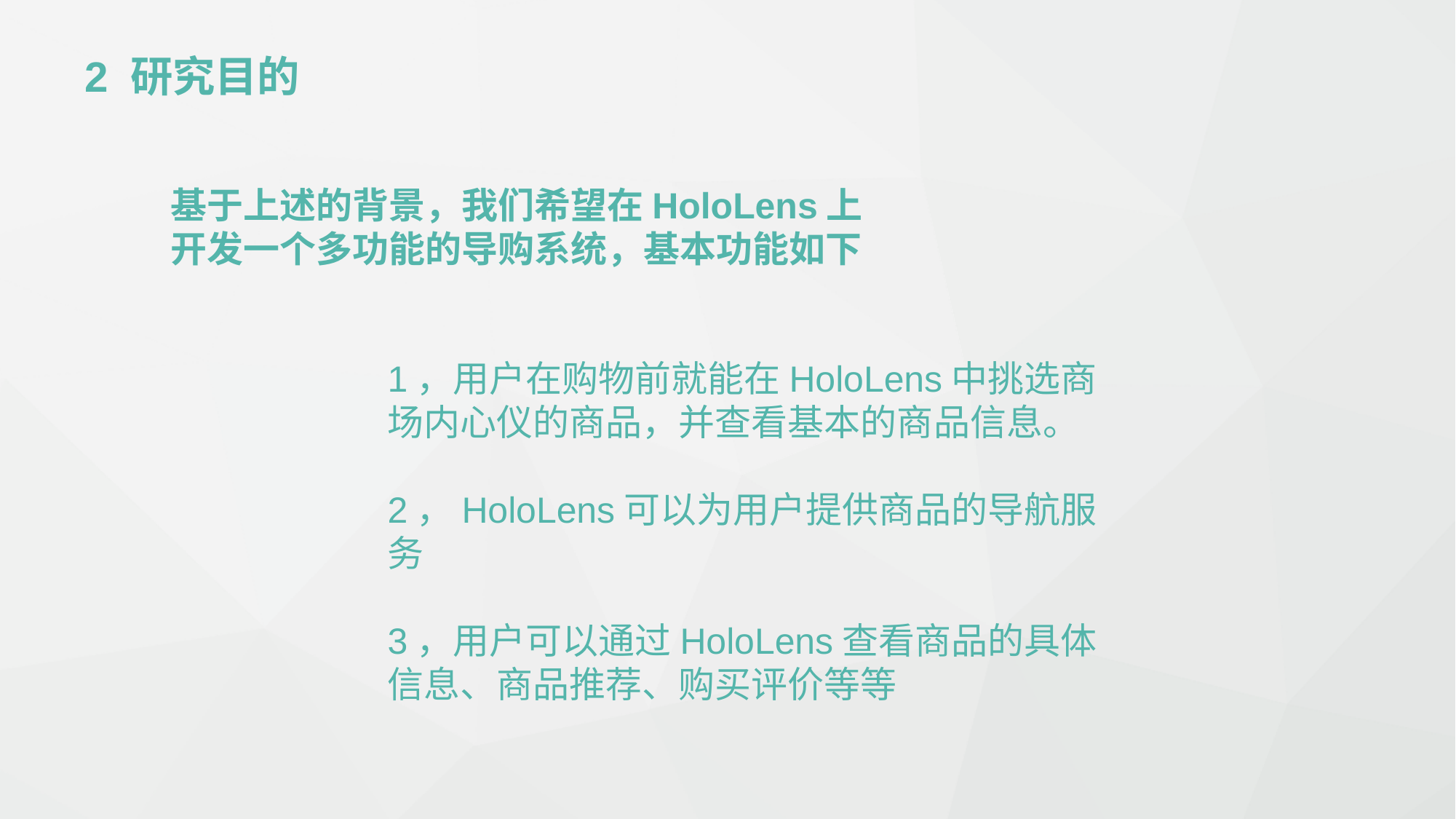

2 研究目的
基于上述的背景，我们希望在HoloLens上开发一个多功能的导购系统，基本功能如下
1，用户在购物前就能在HoloLens中挑选商场内心仪的商品，并查看基本的商品信息。

2，HoloLens可以为用户提供商品的导航服务

3，用户可以通过HoloLens查看商品的具体信息、商品推荐、购买评价等等